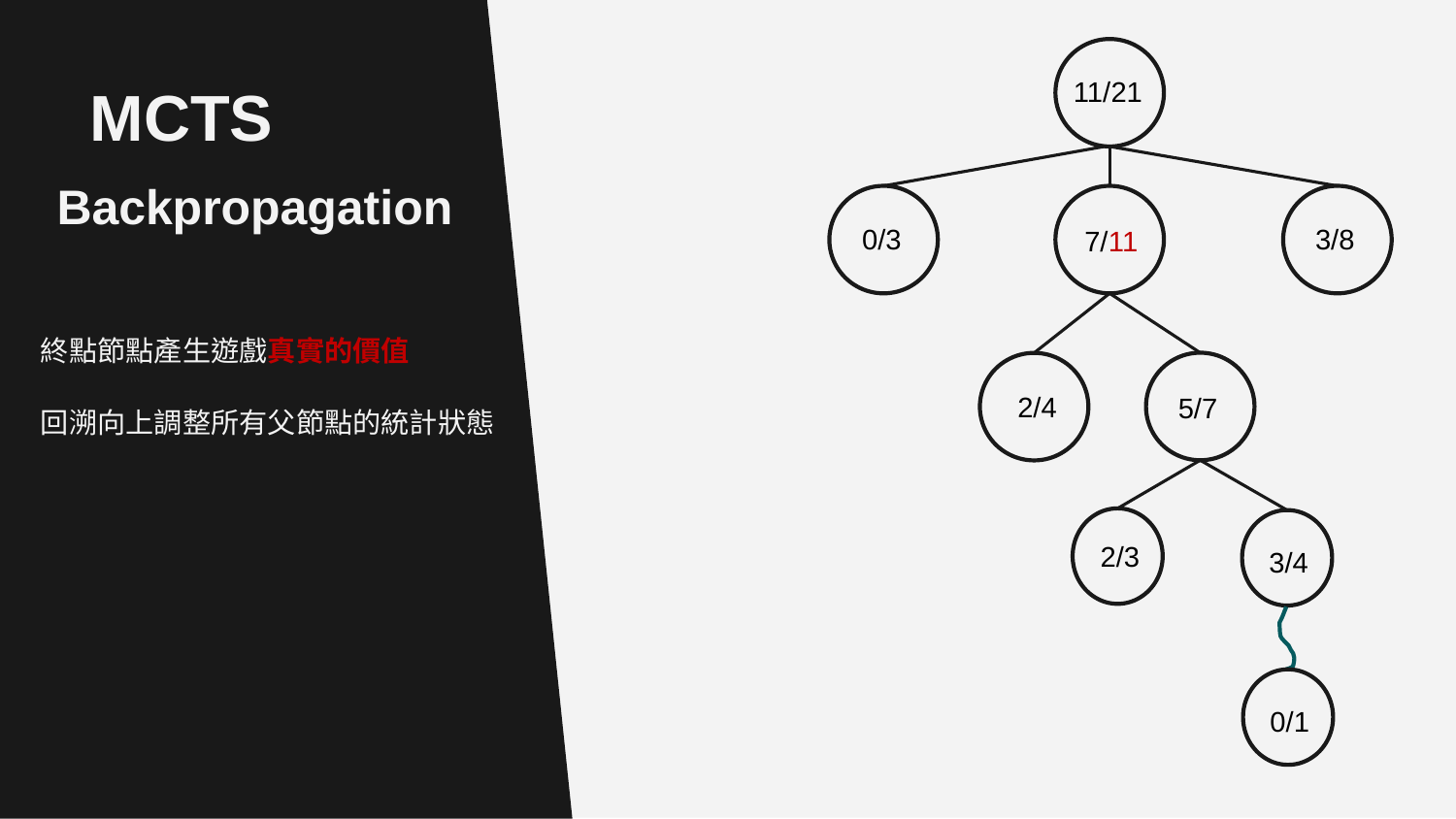

MCTS

11/21
Backpropagation

0/3
3/8
7/11
終點節點產生遊戲真實的價值

2/4
5/7
回溯向上調整所有父節點的統計狀態

基礎
加密雜湊函數

2/3
3/4

0/1